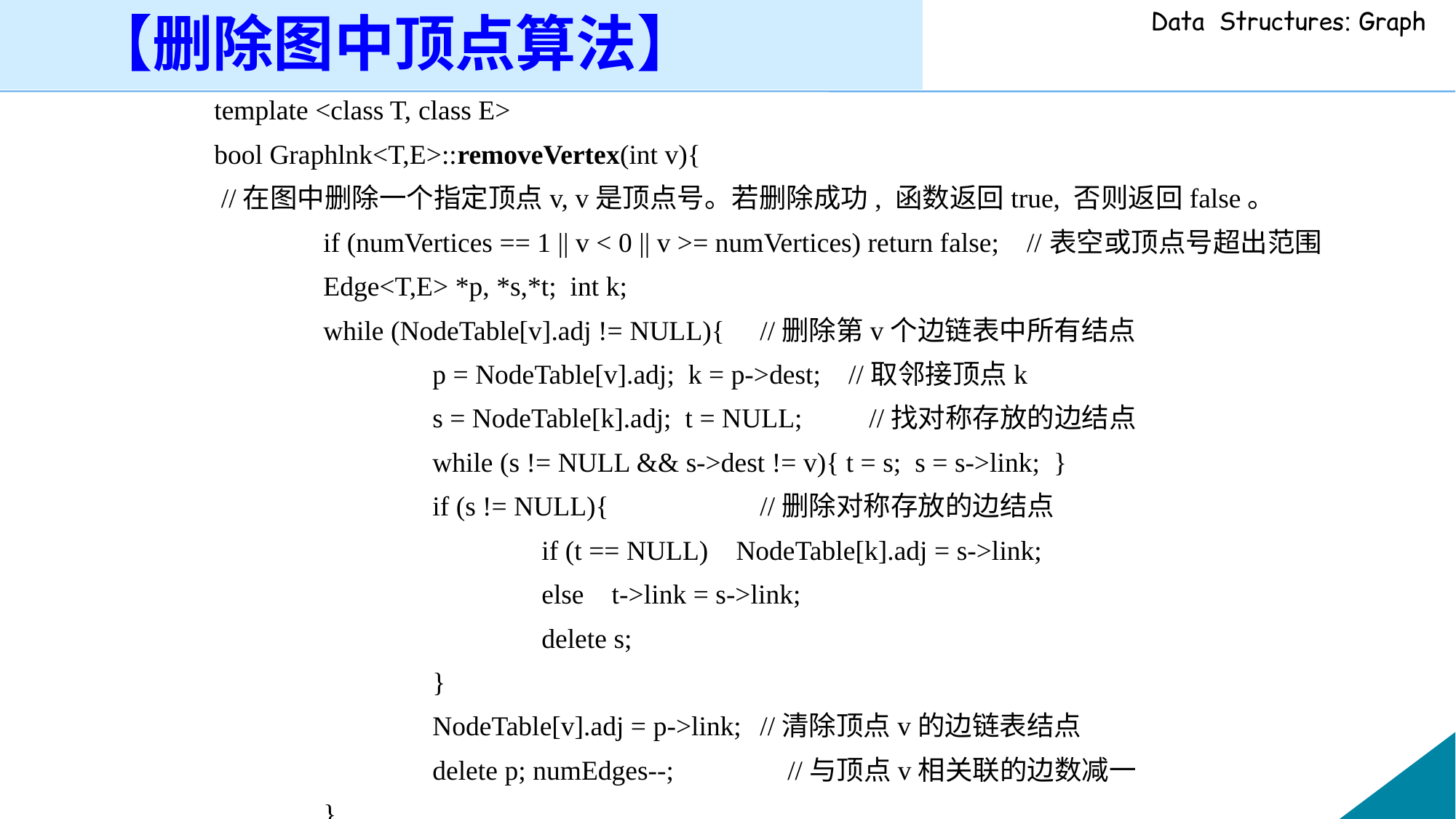

【删除图中顶点算法】
template <class T, class E>
bool Graphlnk<T,E>::removeVertex(int v){
 //在图中删除一个指定顶点v, v是顶点号。若删除成功, 函数返回true, 否则返回false。
	if (numVertices == 1 || v < 0 || v >= numVertices) return false;    //表空或顶点号超出范围
	Edge<T,E> *p, *s,*t;  int k;
	while (NodeTable[v].adj != NULL){ 	//删除第v个边链表中所有结点
		p = NodeTable[v].adj;  k = p->dest;    //取邻接顶点k
		s = NodeTable[k].adj;  t = NULL; 	//找对称存放的边结点
		while (s != NULL && s->dest != v){ t = s;  s = s->link;  }
		if (s != NULL){		//删除对称存放的边结点
			if (t == NULL)    NodeTable[k].adj = s->link;
			else    t->link = s->link;
			delete s;
		}
		NodeTable[v].adj = p->link;	//清除顶点v的边链表结点
		delete p; numEdges--;	    //与顶点v相关联的边数减一
	}